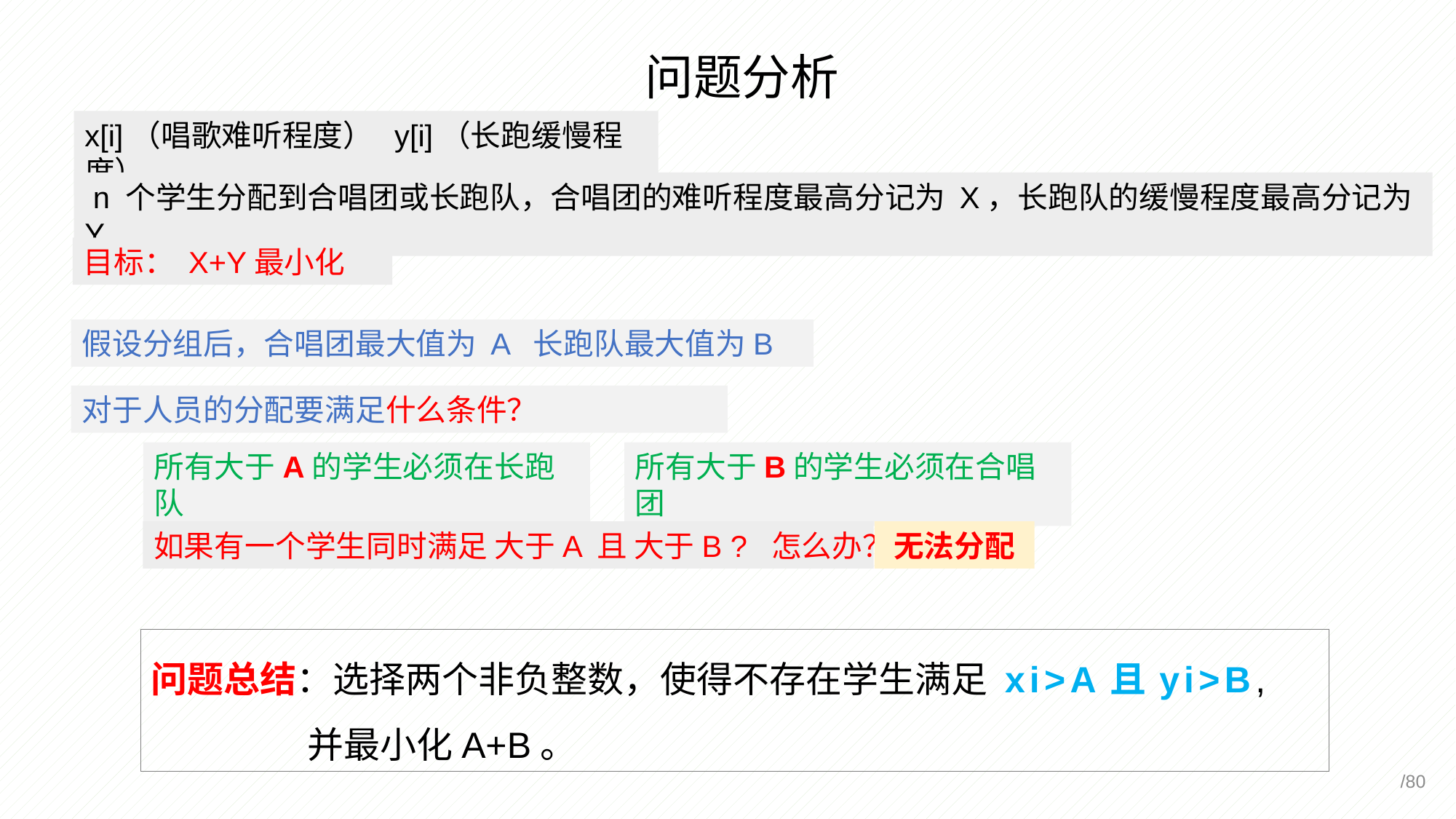

问题分析
x[i]（唱歌难听程度）  y[i]（长跑缓慢程度）
 n 个学生分配到合唱团或长跑队，合唱团的难听程度最高分记为 X，长跑队的缓慢程度最高分记为Y
目标： X+Y最小化
假设分组后，合唱团最大值为 A  长跑队最大值为B
对于人员的分配要满足什么条件？
所有大于A的学生必须在长跑队
所有大于B的学生必须在合唱团
如果有一个学生同时满足 大于A 且 大于B ?  怎么办？
无法分配
问题总结：选择两个非负整数，使得不存在学生满足 xi>A且yi>B,
                  并最小化A+B。